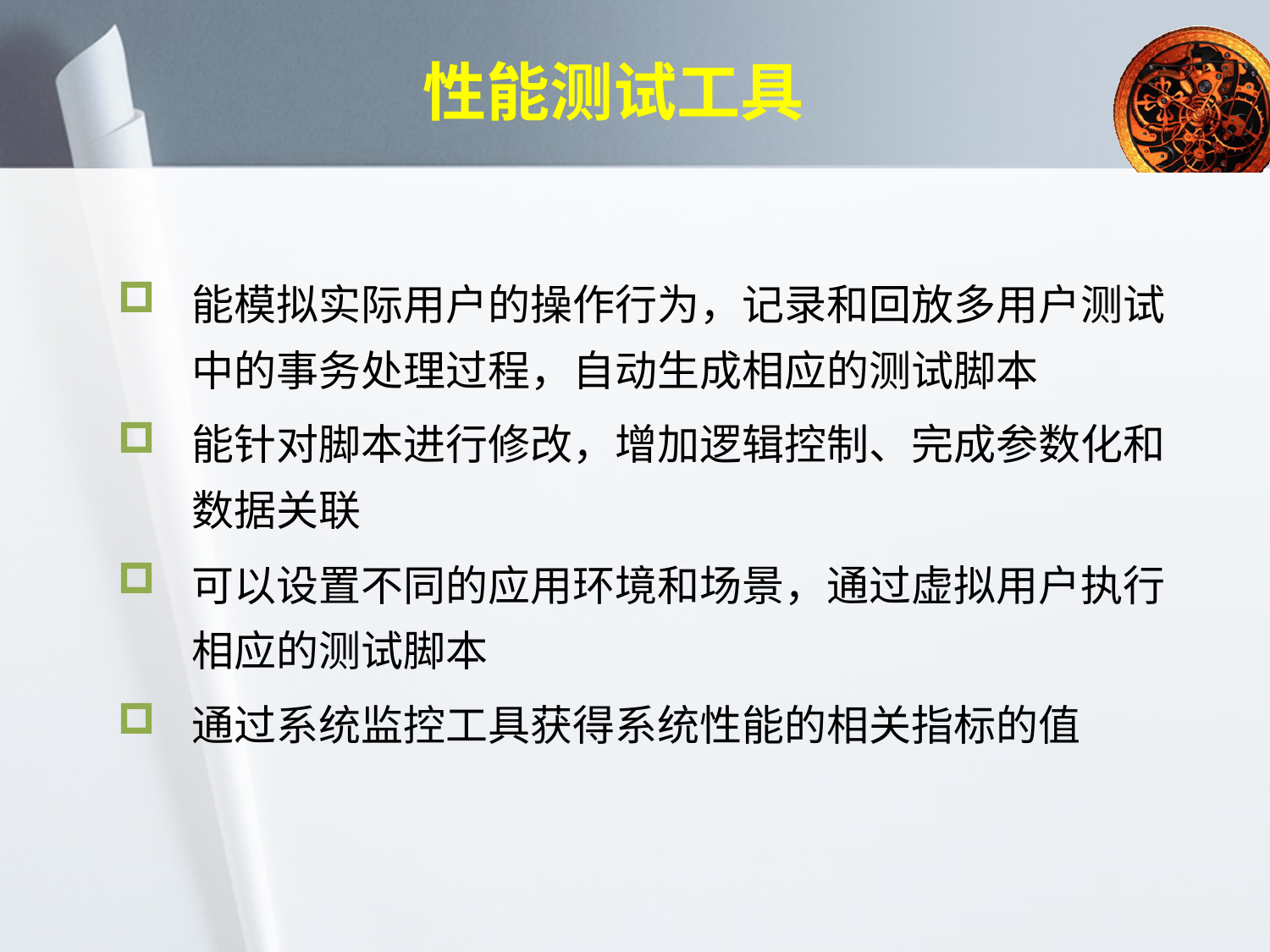

# 性能测试工具
能模拟实际用户的操作行为，记录和回放多用户测试中的事务处理过程，自动生成相应的测试脚本
能针对脚本进行修改，增加逻辑控制、完成参数化和数据关联
可以设置不同的应用环境和场景，通过虚拟用户执行相应的测试脚本
通过系统监控工具获得系统性能的相关指标的值